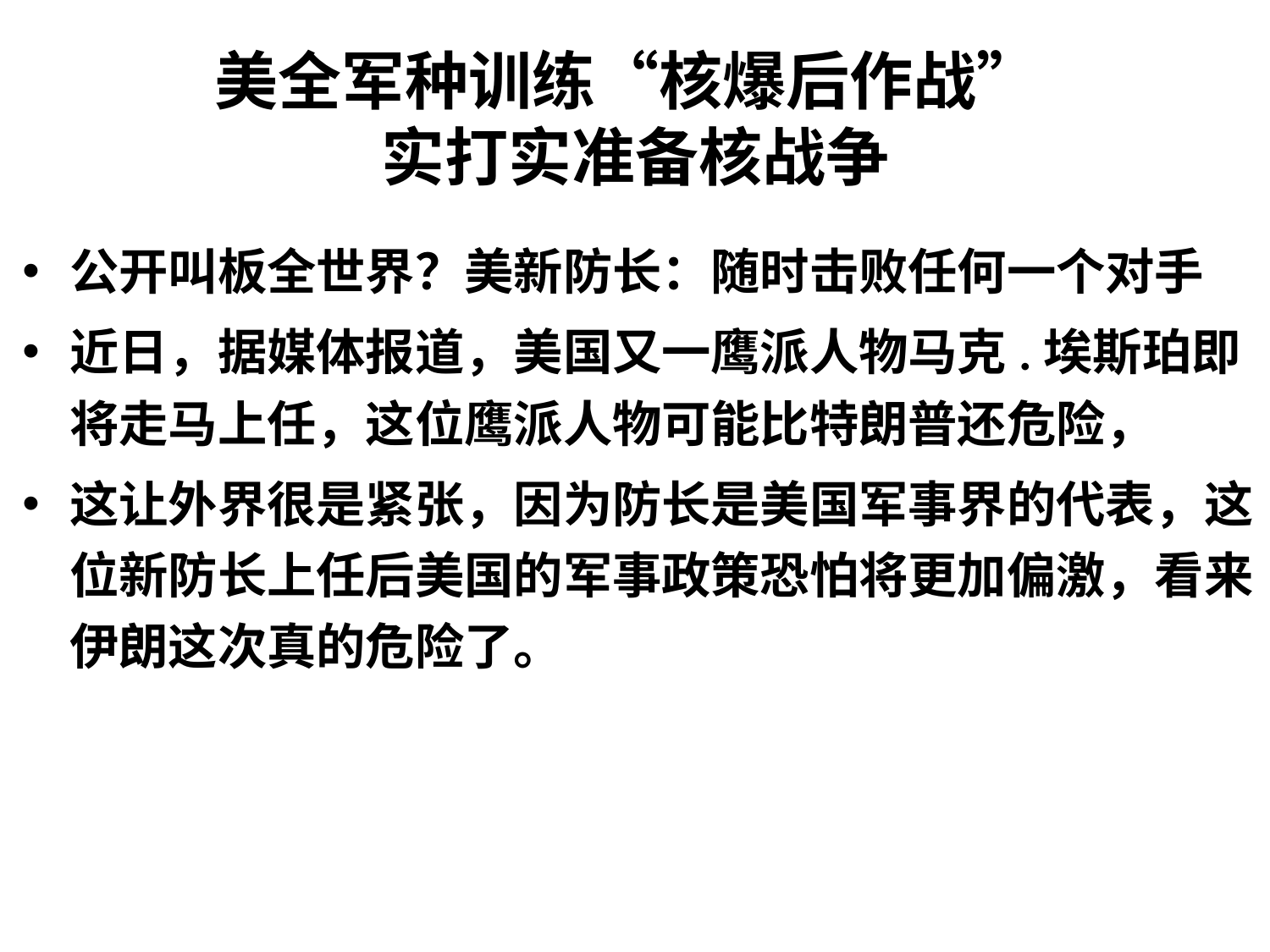

# 美全军种训练“核爆后作战” 实打实准备核战争
公开叫板全世界？美新防长：随时击败任何一个对手
近日，据媒体报道，美国又一鹰派人物马克.埃斯珀即将走马上任，这位鹰派人物可能比特朗普还危险，
这让外界很是紧张，因为防长是美国军事界的代表，这位新防长上任后美国的军事政策恐怕将更加偏激，看来伊朗这次真的危险了。